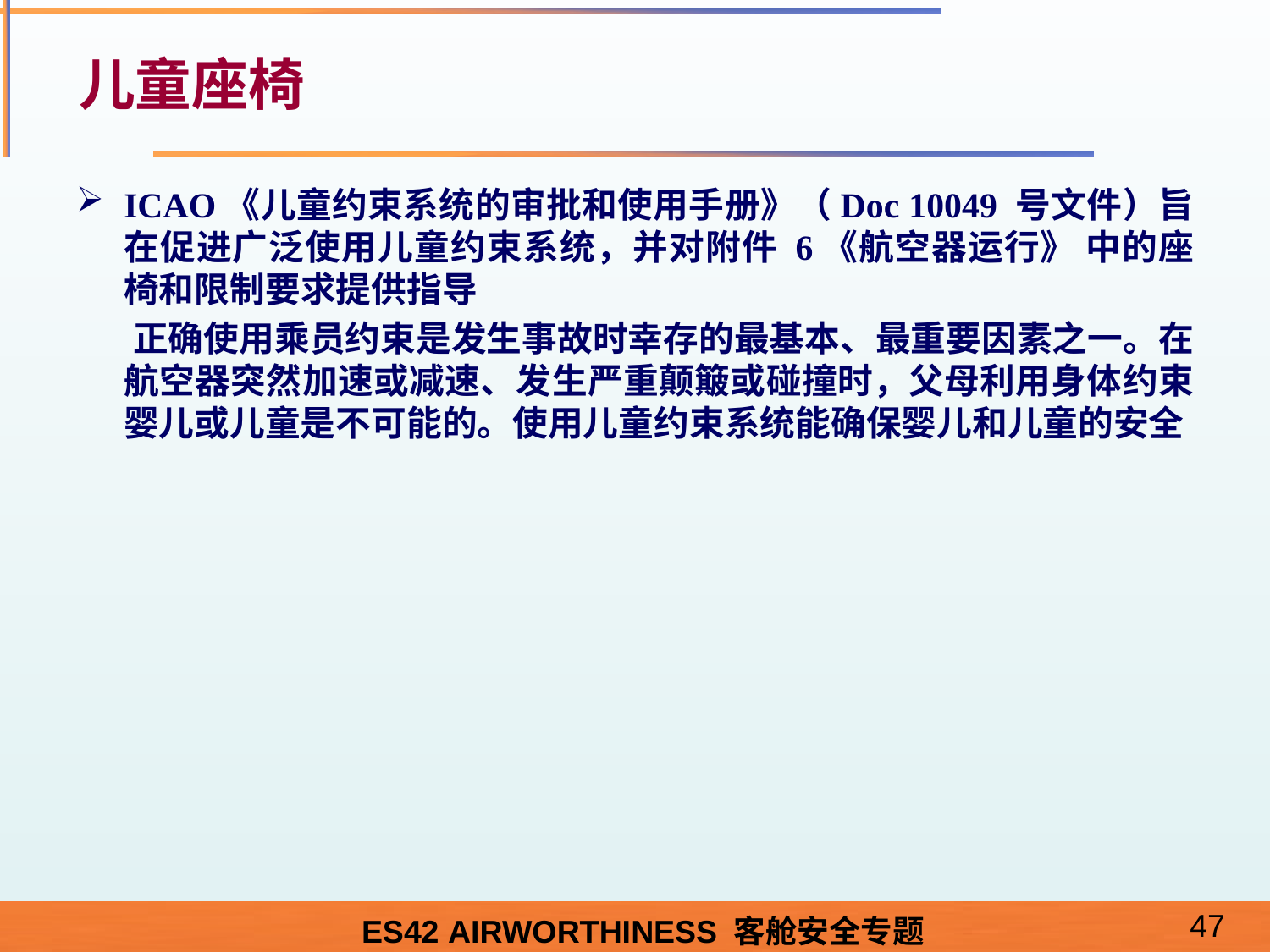

# 儿童座椅
ICAO《儿童约束系统的审批和使用手册》（Doc 10049 号文件）旨在促进广泛使用儿童约束系统，并对附件 6《航空器运行》 中的座椅和限制要求提供指导
      正确使用乘员约束是发生事故时幸存的最基本、最重要因素之一。在航空器突然加速或减速、发生严重颠簸或碰撞时，父母利用身体约束婴儿或儿童是不可能的。使用儿童约束系统能确保婴儿和儿童的安全